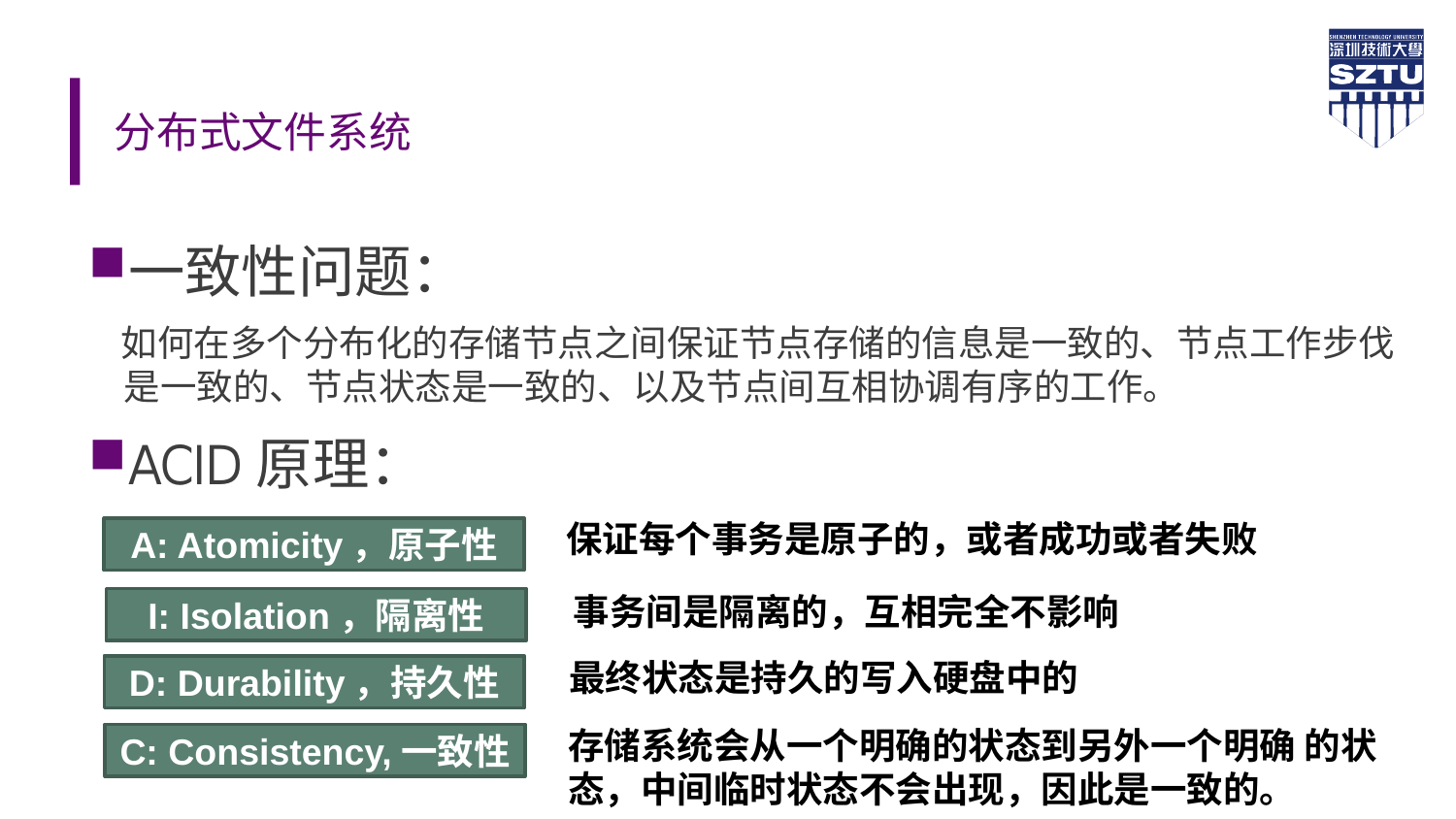

# 分布式文件系统
一致性问题：
   如何在多个分布化的存储节点之间保证节点存储的信息是一致的、节点工作步伐是一致的、节点状态是一致的、以及节点间互相协调有序的工作。
ACID原理：

保证每个事务是原子的，或者成功或者失败
A: Atomicity，原子性
 事务间是隔离的，互相完全不影响
I: Isolation，隔离性
最终状态是持久的写入硬盘中的
D: Durability，持久性
存储系统会从一个明确的状态到另外一个明确 的状态，中间临时状态不会出现，因此是一致的。
C: Consistency,一致性